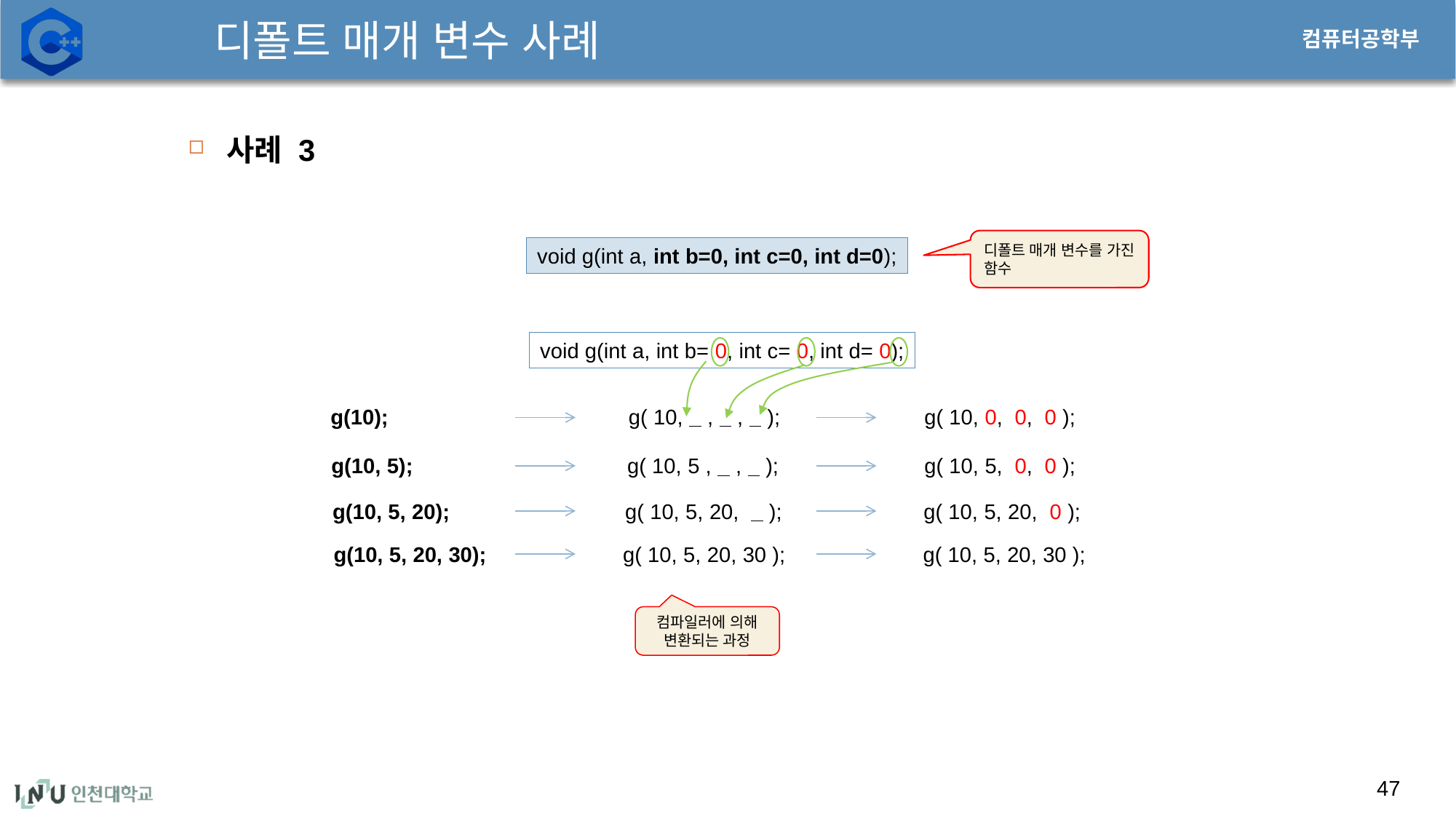

# 디폴트 매개 변수 사례
사례 3

디폴트 매개 변수를 가진 함수
void g(int a, int b=0, int c=0, int d=0);
void g(int a, int b= 0, int c= 0, int d= 0);

g(10);
g( 10,    ,    ,    );
g( 10, 0,  0,  0 );
g(10, 5);
g( 10, 5 ,    ,    );
g( 10, 5,  0,  0 );
g(10, 5, 20);
g( 10, 5, 20,     );
g( 10, 5, 20,  0 );
g(10, 5, 20, 30);
g( 10, 5, 20, 30 );
g( 10, 5, 20, 30 );
컴파일러에 의해 변환되는 과정